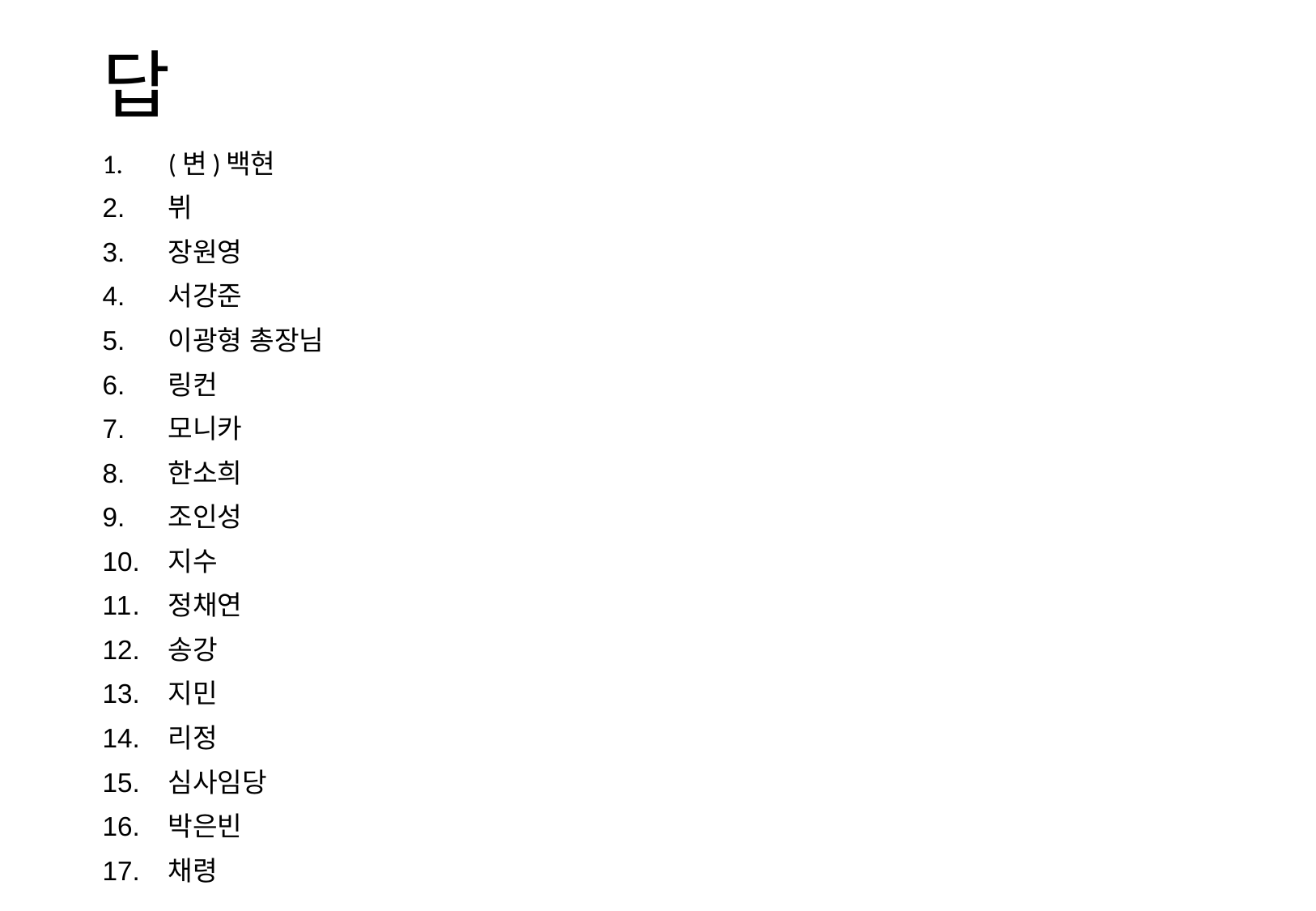

# 답
(변)백현
뷔
장원영
서강준
이광형 총장님
링컨
모니카
한소희
조인성
지수
정채연
송강
지민
리정
심사임당
박은빈
채령